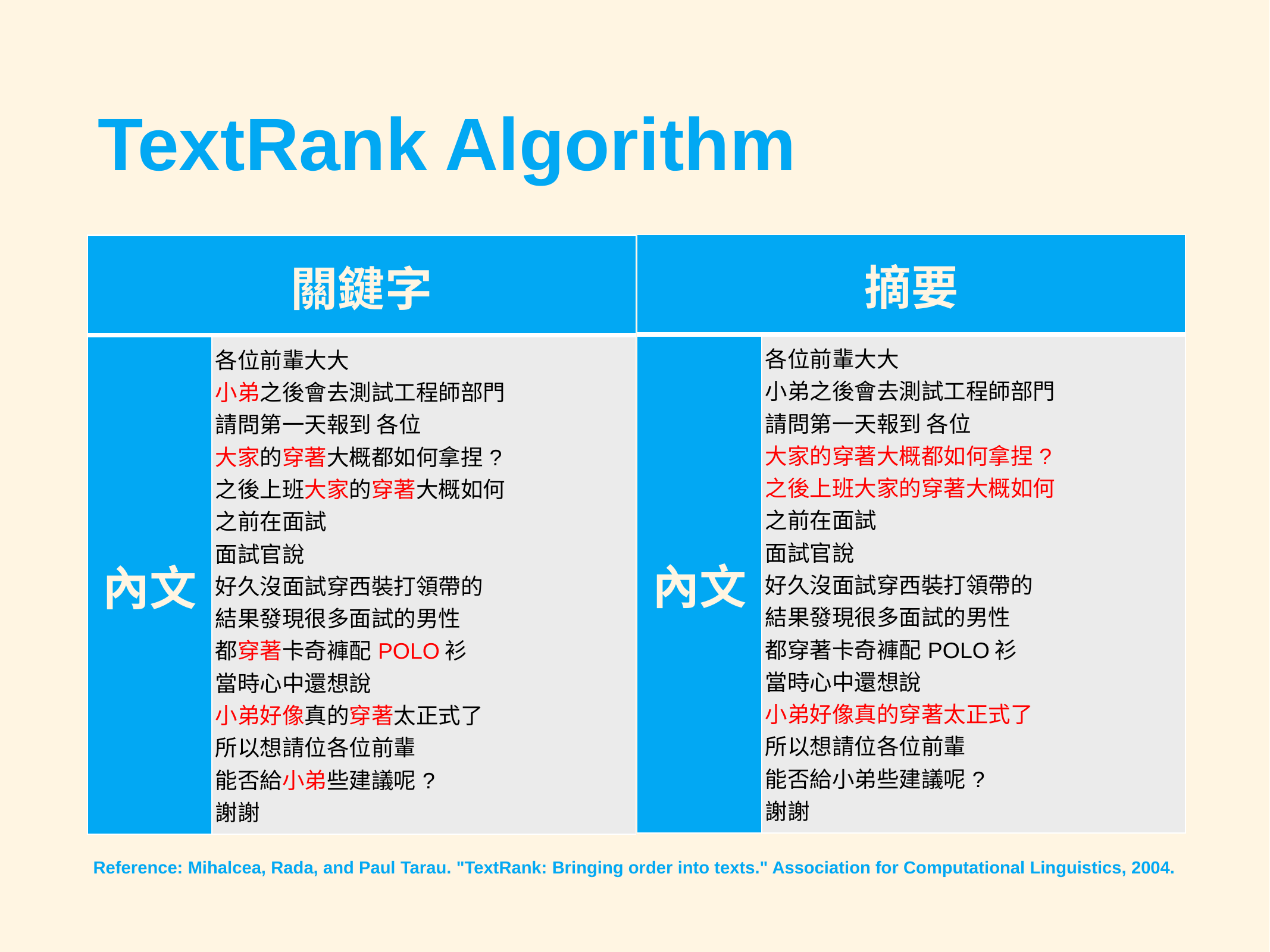

32
# TextRank Algorithm
| 清理前 |  |
| --- | --- |
| 內文 | 各位前輩大大 小弟之後會去測試工程師部門 請問第一天報到各位 大家的穿著大概都如何拿捏? 之後上班大家的穿著大概如何 之前在面試 面試官說 好久沒面試穿西裝打領帶的 結果發現很多面試的男性 都穿著卡奇褲配POLO衫 當時心中還想說 小弟好像真的穿著太正式了 所以想請位各位前輩 能否給小弟些建議呢? 謝謝 |
| 摘要 |  |
| --- | --- |
| 內文 | 各位前輩大大 小弟之後會去測試工程師部門 請問第一天報到 各位 大家的穿著大概都如何拿捏? 之後上班大家的穿著大概如何 之前在面試 面試官說 好久沒面試穿西裝打領帶的 結果發現很多面試的男性 都穿著卡奇褲配POLO衫 當時心中還想說 小弟好像真的穿著太正式了 所以想請位各位前輩 能否給小弟些建議呢? 謝謝 |
| 斷詞 |  |
| --- | --- |
| 內文 | 各位 前輩 大大 小弟 之後 會 去 測試 工程師 部門 請問 第一天 報到 各位 大家 的 穿著 大概 都 如何 拿 捏 ? 之後 上班 大家 的 穿著 大概 如何 之前 在 面試 面試官 說 好久 沒 面試 穿 西裝 打 領帶 的 結果 發現 很多 面試 的 男性 都 穿著 卡奇 褲 配 POLO 衫 當時 心中 還 想說 小弟 好像 真的 穿著 太 正式 了 所以 想 請 位 各位 前輩 能否 給 小弟 些 建議 呢 ? 謝謝 |
| 去除停用字後投票 |  |
| --- | --- |
| 內文 | 各位 前輩 大大 小弟 之後 會 去 測試 工程師 部門 請問 第一天 報到 各位 大家 的 穿著 大概 都 如何 拿 捏 ? 之後 上班 大家 的 穿著 大概 如何 之前 在 面試 面試官 說 好久 沒 面試 穿 西裝 打 領帶 的 結果 發現 很多 面試 的 男性 都 穿著 卡奇 褲 配 POLO 衫 當時 心中 還 想說 小弟 好像 真的 穿著 太 正式 了 所以 想 請 位 各位 前輩 能否 給 小弟 些 建議 呢 ? 謝謝 |
| 關鍵字 |  |
| --- | --- |
| 內文 | 各位 前輩 大大 小弟 之後 會 去 測試 工程師 部門 請問 第一天 報到 各位 大家 的 穿著 大概 都 如何 拿 捏 ? 之後 上班 大家 的 穿著 大概 如何 之前 在 面試 面試官 說 好久 沒 面試 穿 西裝 打 領帶 的 結果 發現 很多 面試 的 男性 都 穿著 卡奇 褲 配 POLO 衫 當時 心中 還 想說 小弟 好像 真的 穿著 太 正式 了 所以 想 請 位 各位 前輩 能否 給 小弟 些 建議 呢 ? 謝謝 |
| 關鍵字 |  |
| --- | --- |
| 內文 | 各位前輩大大 小弟之後會去測試工程師部門 請問第一天報到 各位 大家的穿著大概都如何拿捏? 之後上班大家的穿著大概如何 之前在面試 面試官說 好久沒面試穿西裝打領帶的 結果發現很多面試的男性 都穿著卡奇褲配POLO衫 當時心中還想說 小弟好像真的穿著太正式了 所以想請位各位前輩 能否給小弟些建議呢? 謝謝 |
Reference: Mihalcea, Rada, and Paul Tarau. "TextRank: Bringing order into texts." Association for Computational Linguistics, 2004.